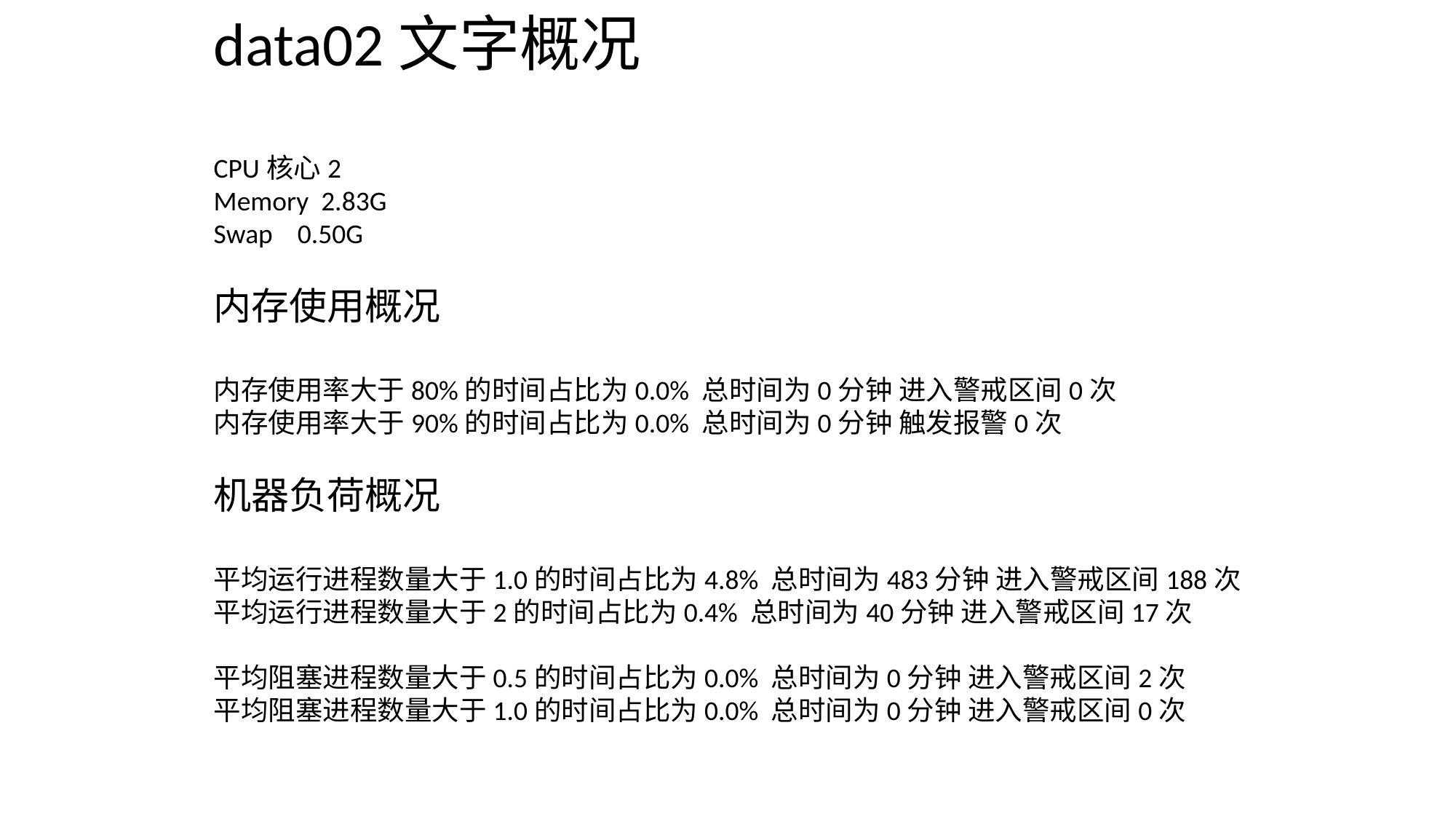

data02文字概况
CPU核心2
Memory  2.83G
Swap    0.50G
内存使用概况
内存使用率大于80%的时间占比为0.0% 总时间为0分钟 进入警戒区间0次
内存使用率大于90%的时间占比为0.0% 总时间为0分钟 触发报警0次
机器负荷概况
平均运行进程数量大于1.0的时间占比为4.8% 总时间为483分钟 进入警戒区间188次
平均运行进程数量大于2的时间占比为0.4% 总时间为40分钟 进入警戒区间17次
平均阻塞进程数量大于0.5的时间占比为0.0% 总时间为0分钟 进入警戒区间2次
平均阻塞进程数量大于1.0的时间占比为0.0% 总时间为0分钟 进入警戒区间0次